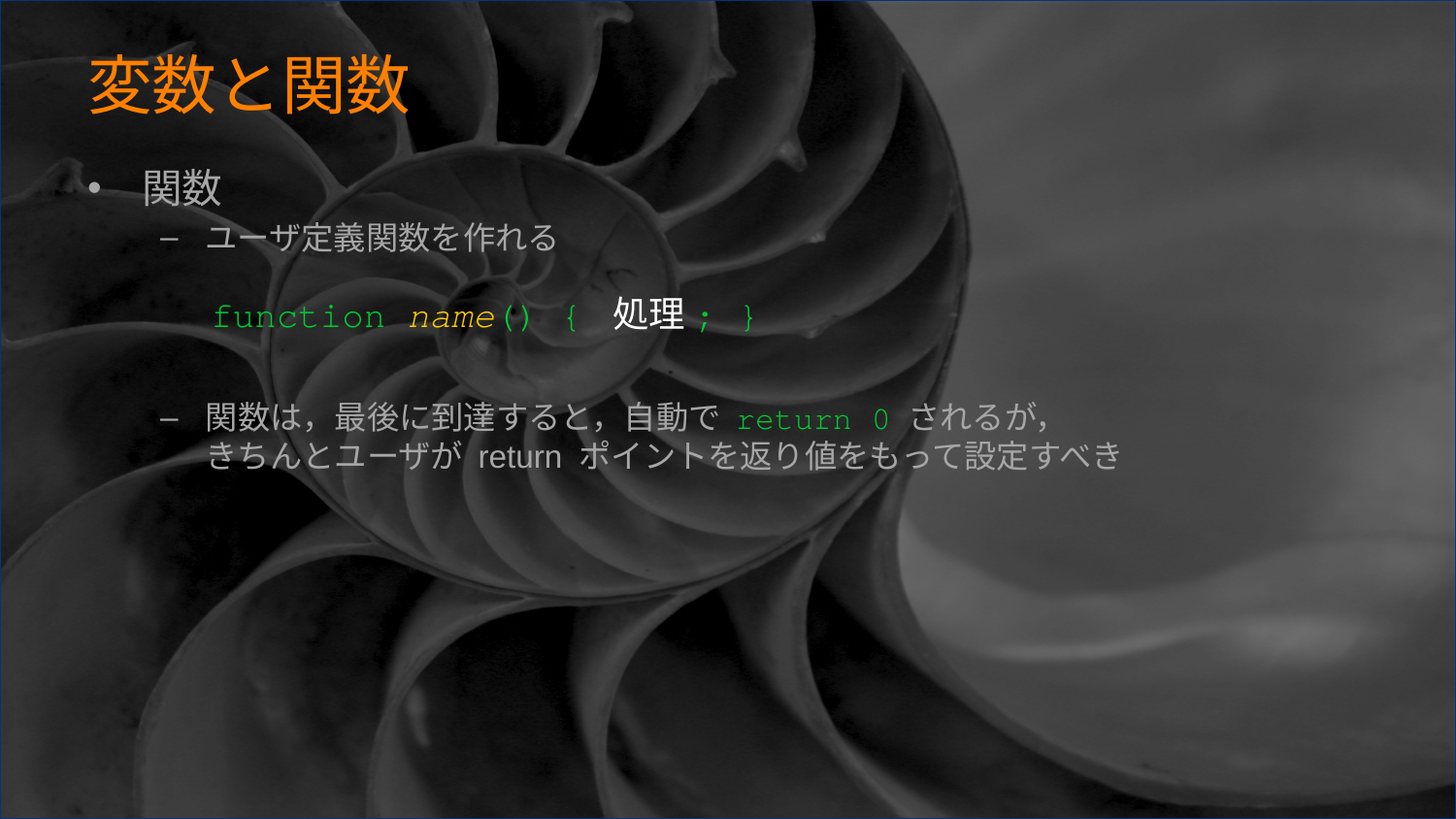

# 変数と関数
関数
ユーザ定義関数を作れる

関数は，最後に到達すると，自動で return 0 されるが，
きちんとユーザが return ポイントを返り値をもって設定すべき
function name() { 処理; }